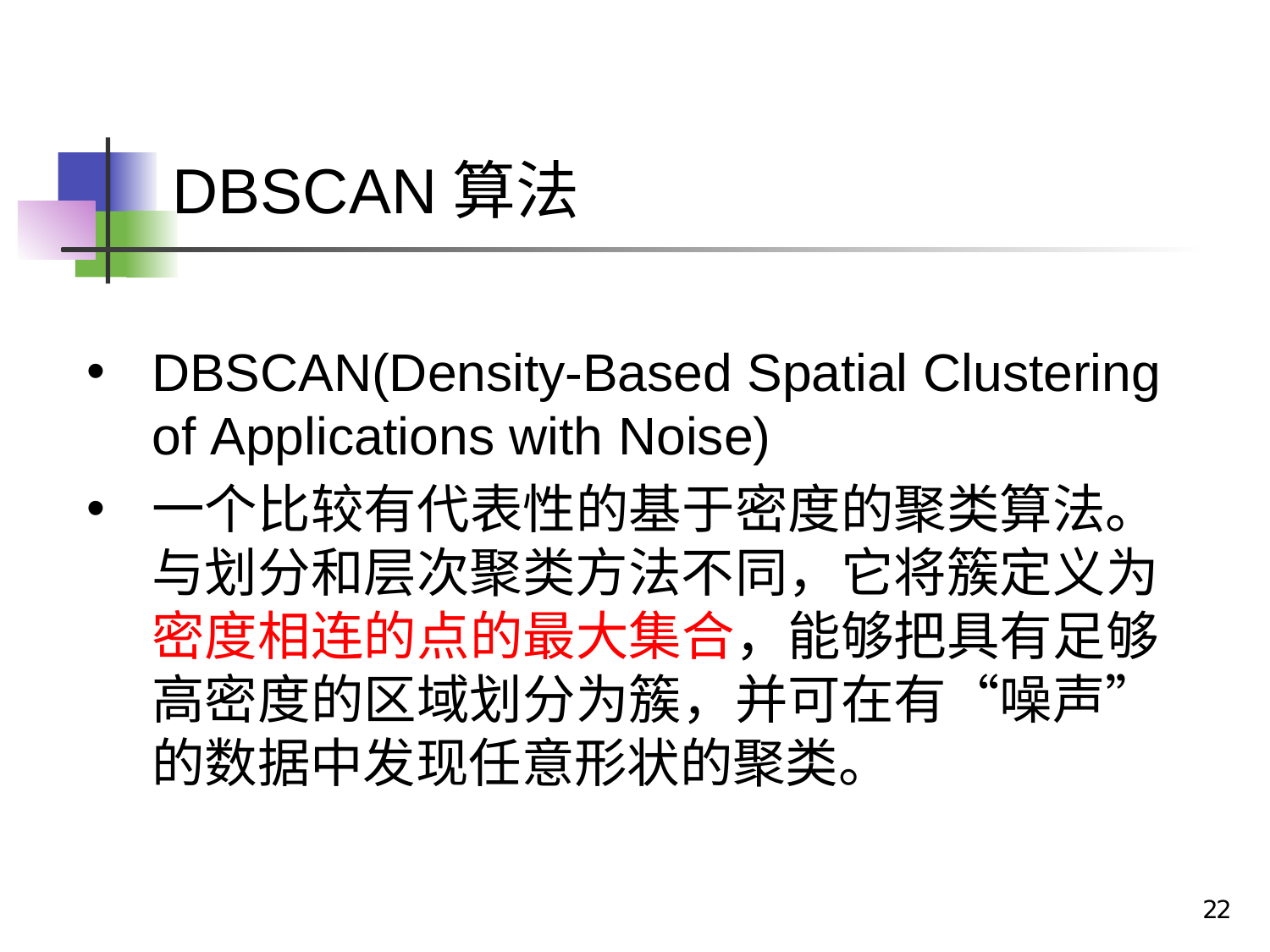

# DBSCAN算法

DBSCAN(Density-Based Spatial Clustering of Applications with Noise)
一个比较有代表性的基于密度的聚类算法。 与划分和层次聚类方法不同，它将簇定义为 密度相连的点的最大集合，能够把具有足够 高密度的区域划分为簇，并可在有“噪声” 的数据中发现任意形状的聚类。
22